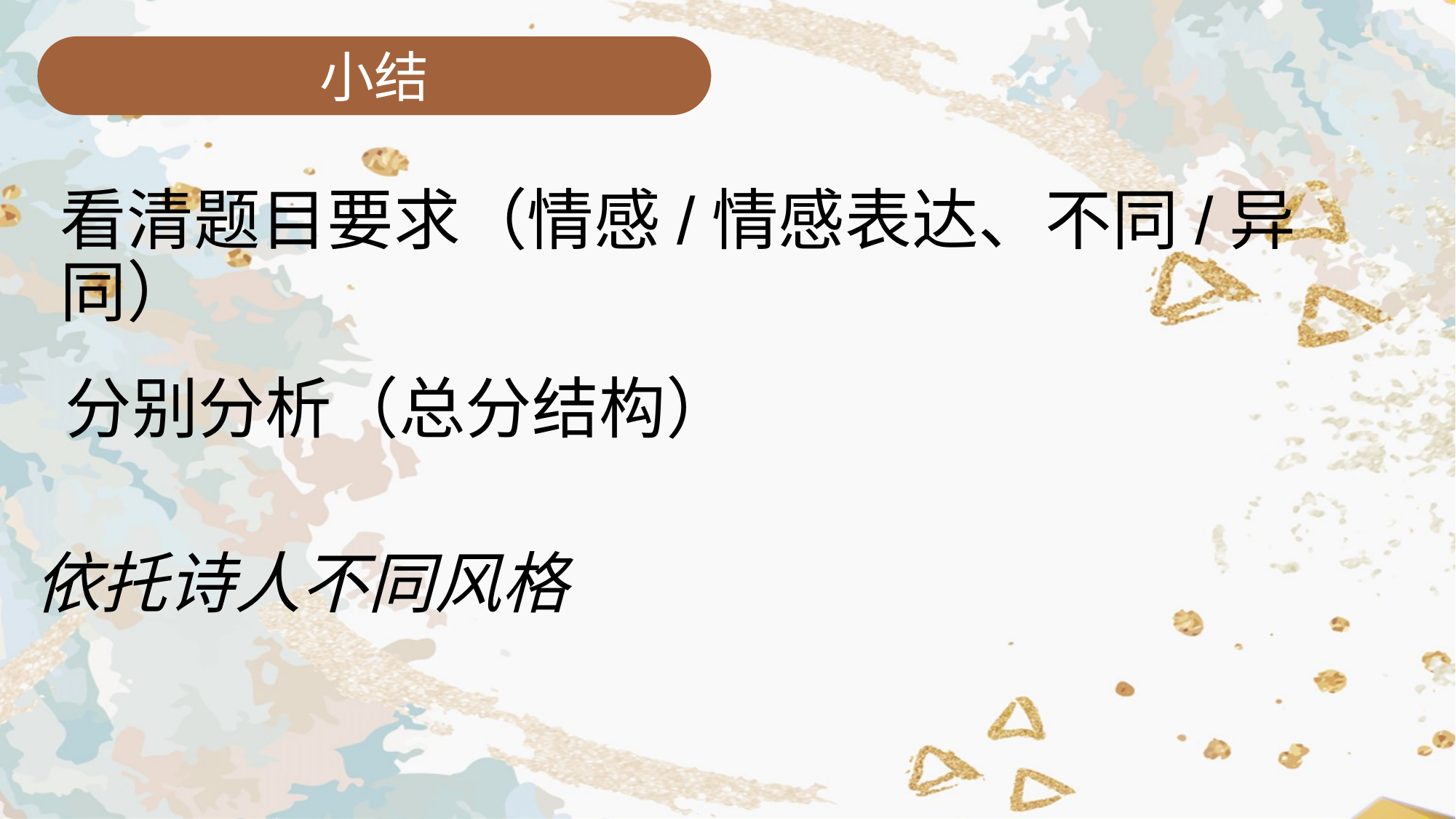

小结
# 看清题目要求（情感/情感表达、不同/异同）
 分别分析（总分结构）

依托诗人不同风格